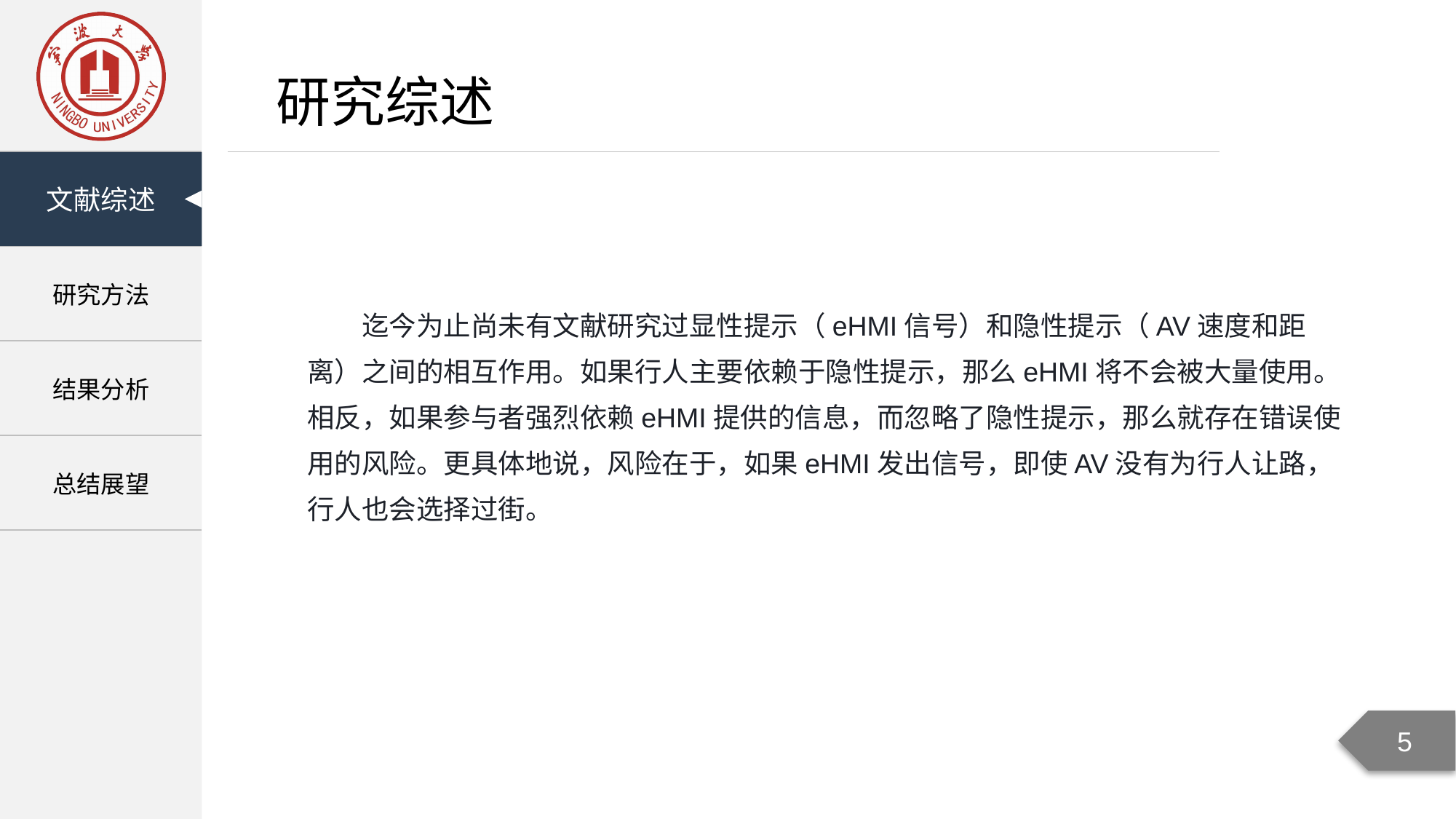

研究综述
迄今为止尚未有文献研究过显性提示（eHMI信号）和隐性提示（AV速度和距离）之间的相互作用。如果行人主要依赖于隐性提示，那么eHMI将不会被大量使用。相反，如果参与者强烈依赖eHMI提供的信息，而忽略了隐性提示，那么就存在错误使用的风险。更具体地说，风险在于，如果eHMI发出信号，即使AV没有为行人让路，行人也会选择过街。